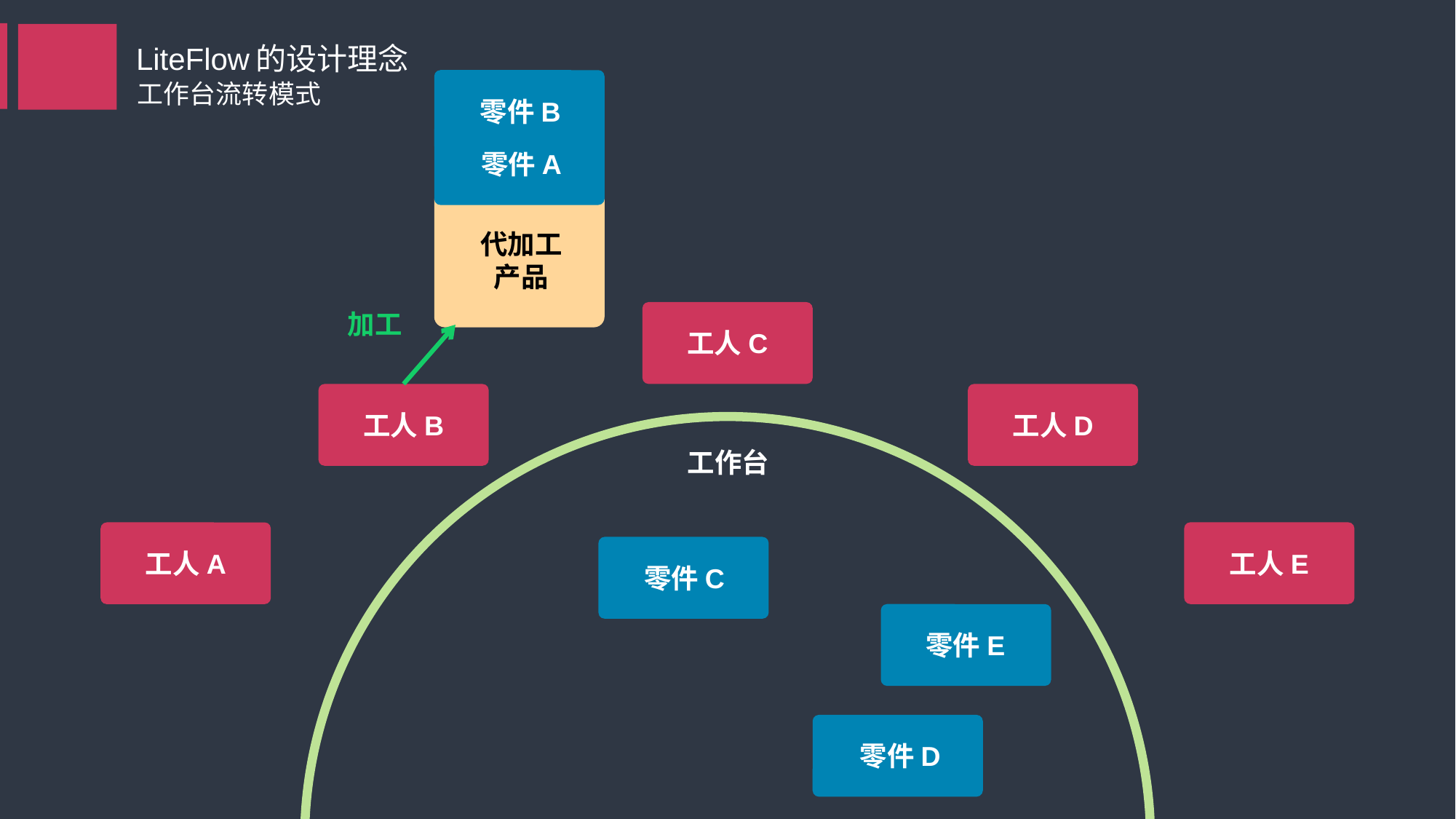

LiteFlow的设计理念

零件B
工作台流转模式

零件A

代加工
产品
加工

工人C

工人B
工人D

工作台

零件C
工人A
工人E

零件E

零件D